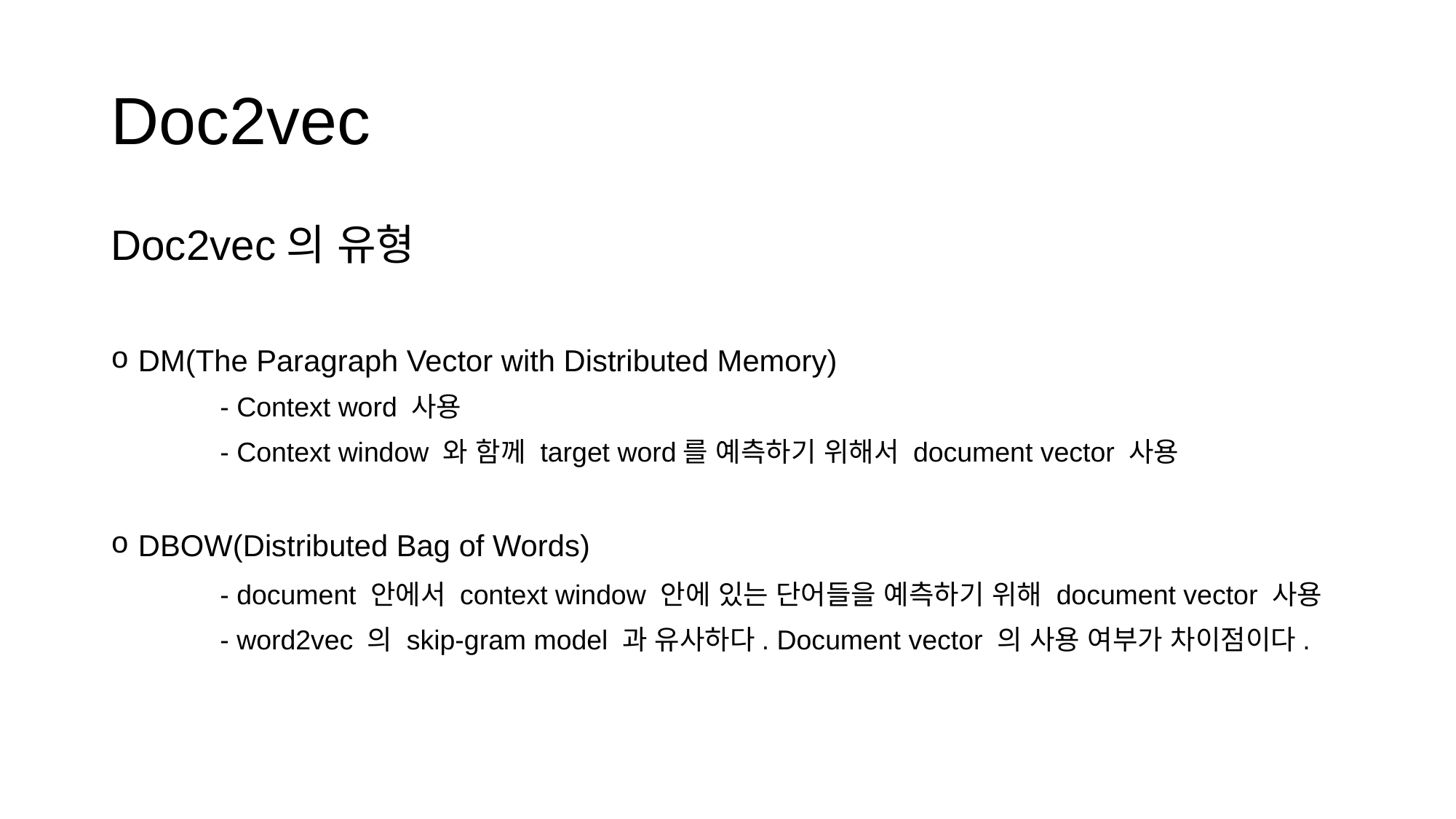

# Doc2vec
Doc2vec의 유형

DM(The Paragraph Vector with Distributed Memory)
	- Context word 사용
	- Context window 와 함께 target word를 예측하기 위해서 document vector 사용

DBOW(Distributed Bag of Words)
	- document 안에서 context window 안에 있는 단어들을 예측하기 위해 document vector 사용
	- word2vec 의 skip-gram model 과 유사하다. Document vector 의 사용 여부가 차이점이다.